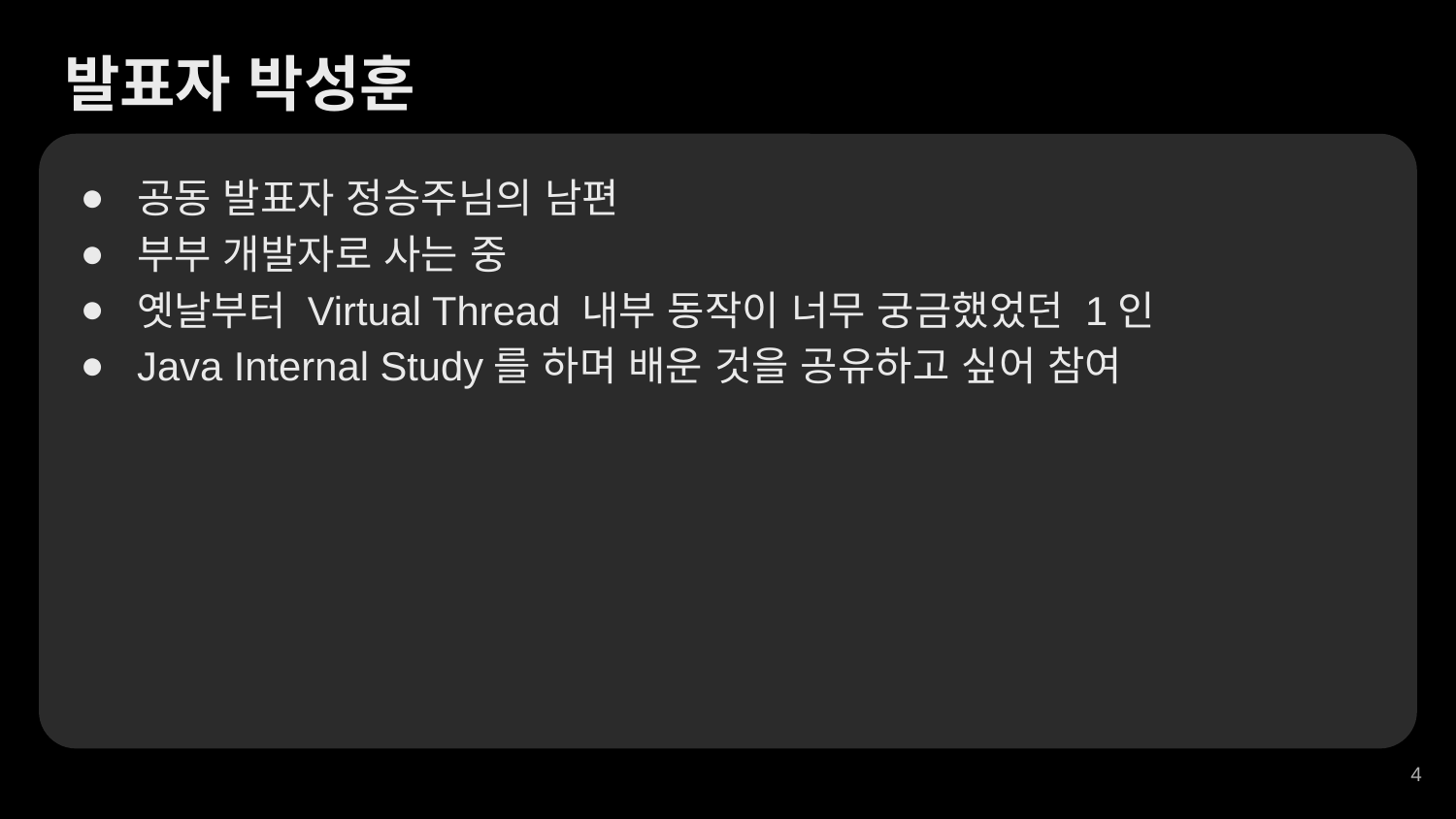

발표자 박성훈

공동 발표자 정승주님의 남편
부부 개발자로 사는 중
옛날부터 Virtual Thread 내부 동작이 너무 궁금했었던 1인
Java Internal Study를 하며 배운 것을 공유하고 싶어 참여

4